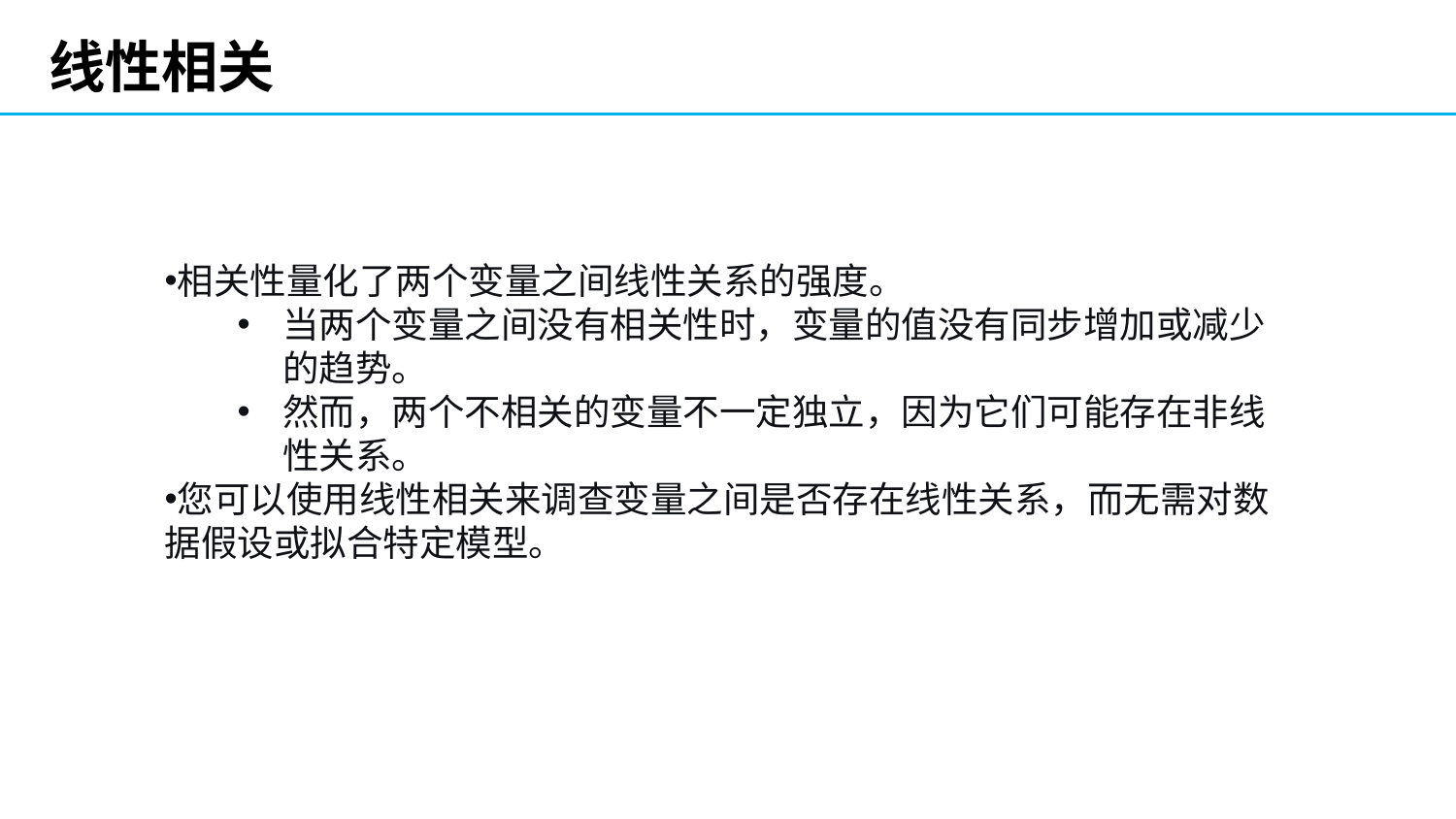

# 线性相关
相关性量化了两个变量之间线性关系的强度。
当两个变量之间没有相关性时，变量的值没有同步增加或减少的趋势。
然而，两个不相关的变量不一定独立，因为它们可能存在非线性关系。
您可以使用线性相关来调查变量之间是否存在线性关系，而无需对数据假设或拟合特定模型。